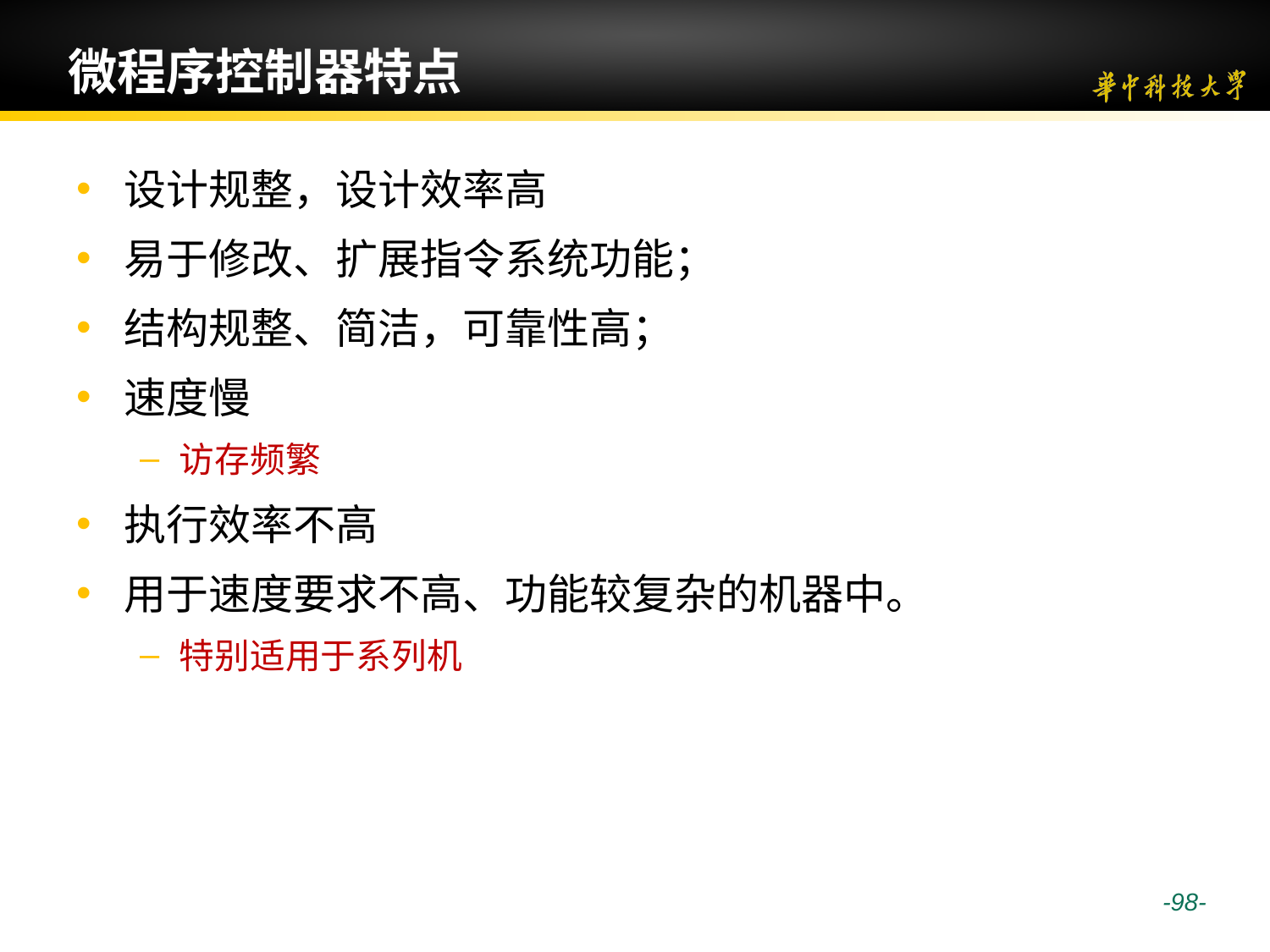

# 微程序控制器特点
设计规整，设计效率高
易于修改、扩展指令系统功能；
结构规整、简洁，可靠性高；
速度慢
访存频繁
执行效率不高
用于速度要求不高、功能较复杂的机器中。
特别适用于系列机

 -98-